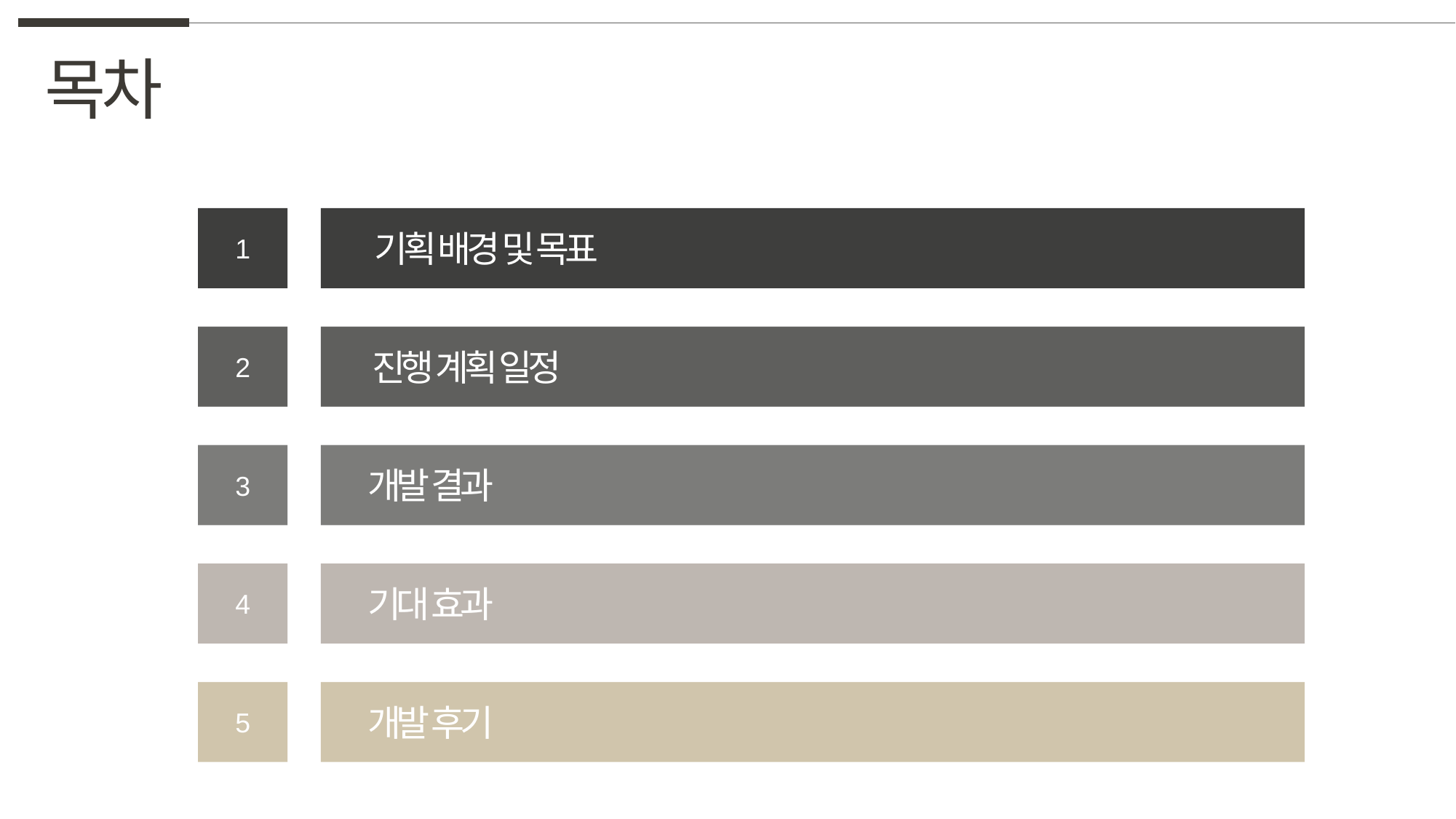

목차

기획 배경 및 목표
1

진행 계획 일정
2

개발 결과
3

기대 효과
4

개발 후기
5